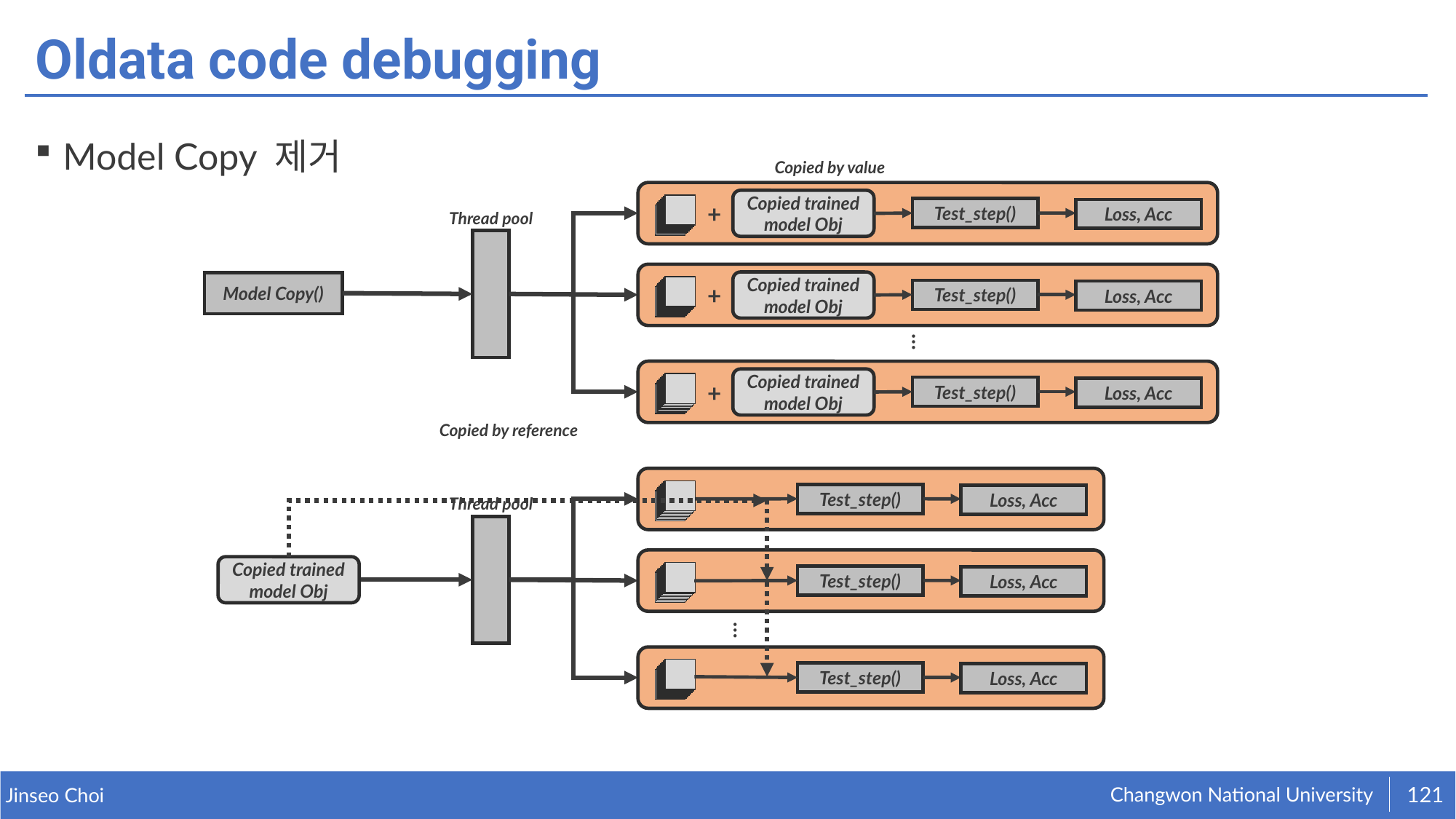

# Oldata code debugging
Model Copy 제거

 Copied by value

Copied trained
model Obj
+

Test_step()
Loss, Acc
Thread pool

Copied trained
model Obj
Model Copy()
+

Test_step()
Loss, Acc
…

Copied trained
model Obj
+

Test_step()
Loss, Acc
 Copied by reference

Test_step()
Loss, Acc
Thread pool

Copied trained
model Obj

Test_step()
Loss, Acc
…

Test_step()
Loss, Acc
121